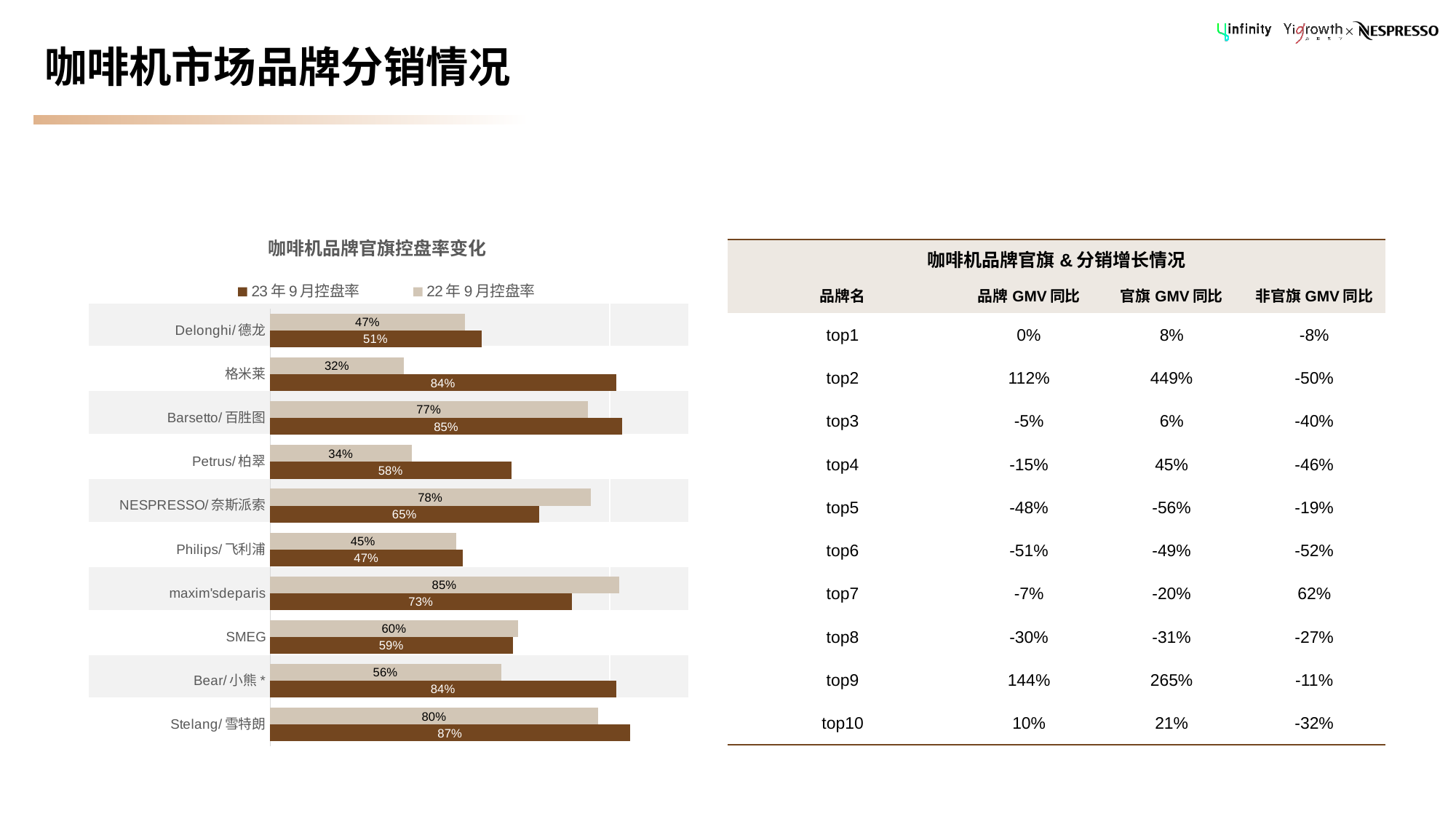

# 咖啡机市场品牌分销情况

|  |  |
| --- | --- |
|  |  |
|  |  |
|  |  |
|  |  |
|  |  |
|  |  |
|  |  |
|  |  |
|  |  |
|  |  |
|  |  |

### Chart: 咖啡机品牌官旗控盘率变化

| Category | 22年9月控盘率 | 23年9月控盘率 |
|---|---|---|
| Delonghi/德龙 | 0.4730778385421129 | 0.5124188705436138 |
| 格米莱 | 0.32435911121822514 | 0.8393629869153102 |
| Barsetto/百胜图 | 0.7699786685161113 | 0.8545127300819181 |
| Petrus/柏翠 | 0.34371947461389546 | 0.5849185746068497 |
| NESPRESSO/奈斯派索 | 0.777537796785956 | 0.6527433257785004 |
| Philips/飞利浦 | 0.4508790587736594 | 0.4669321939617617 |
| maxim'sdeparis | 0.8460233134166111 | 0.7319677245370613 |
| SMEG | 0.6016443958467815 | 0.5882646024876544 |
| Bear/小熊* | 0.5601808508663284 | 0.8392159403044221 |
| Stelang/雪特朗 | 0.7959303534862138 | 0.8730589553525254 |
| 咖啡机品牌官旗&分销增长情况 |  |  |  |
| --- | --- | --- | --- |
| 品牌名 | 品牌GMV同比 | 官旗GMV同比 | 非官旗GMV同比 |
| top1 | 0% | 8% | -8% |
| top2 | 112% | 449% | -50% |
| top3 | -5% | 6% | -40% |
| top4 | -15% | 45% | -46% |
| top5 | -48% | -56% | -19% |
| top6 | -51% | -49% | -52% |
| top7 | -7% | -20% | 62% |
| top8 | -30% | -31% | -27% |
| top9 | 144% | 265% | -11% |
| top10 | 10% | 21% | -32% |